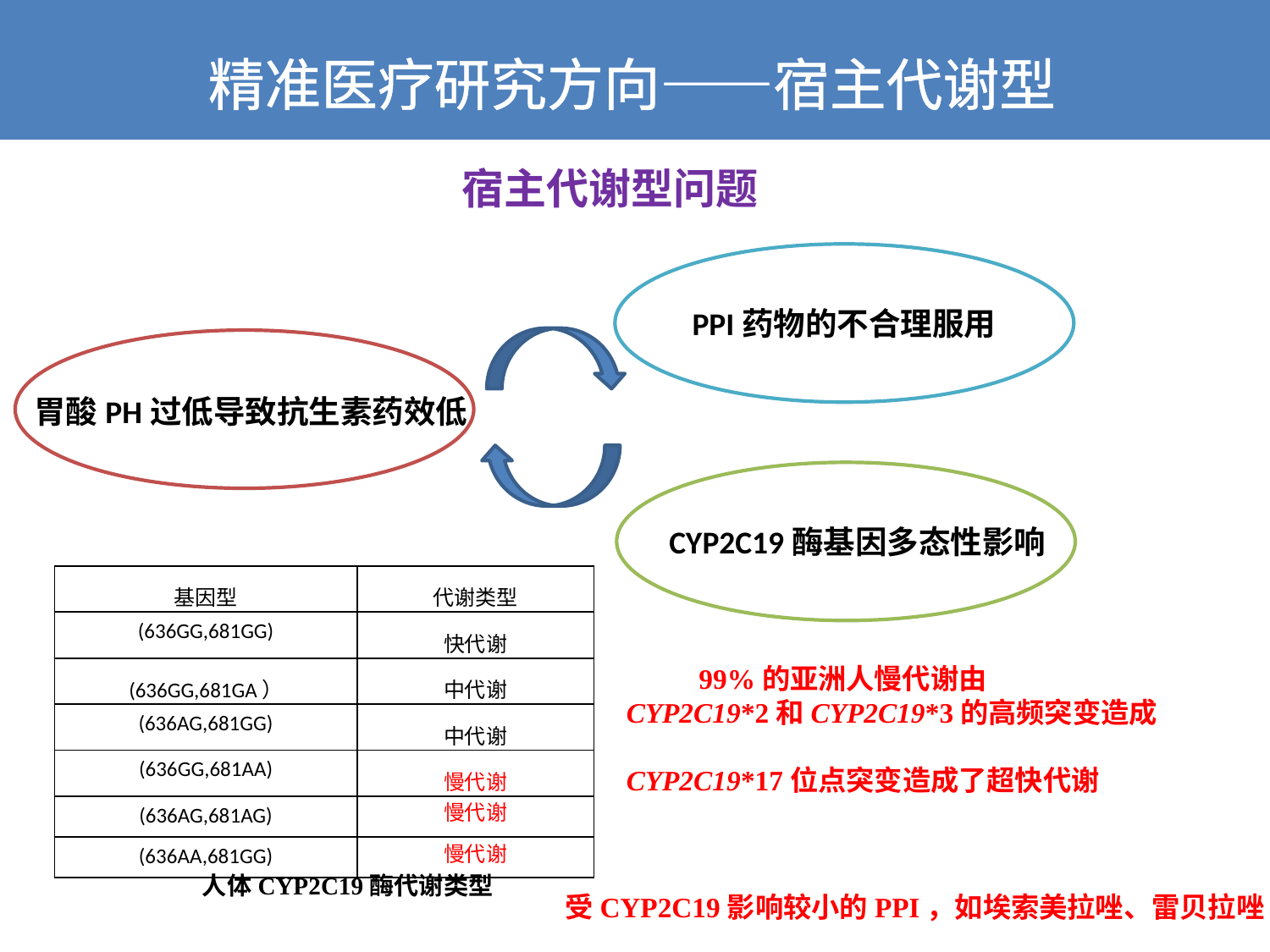

精准医疗研究方向——宿主代谢型
宿主代谢型问题

PPI药物的不合理服用

胃酸PH过低导致抗生素药效低

CYP2C19酶基因多态性影响
| 基因型 | 代谢类型 |
| --- | --- |
| (636GG,681GG) | 快代谢 |
| (636GG,681GA） | 中代谢 |
| (636AG,681GG) | 中代谢 |
| (636GG,681AA) | 慢代谢 |
| (636AG,681AG) | 慢代谢 |
| (636AA,681GG) | 慢代谢 |
         99%的亚洲人慢代谢由
CYP2C19*2和CYP2C19*3的高频突变造成

CYP2C19*17位点突变造成了超快代谢
     人体CYP2C19酶代谢类型
受CYP2C19影响较小的PPI，如埃索美拉唑、雷贝拉唑